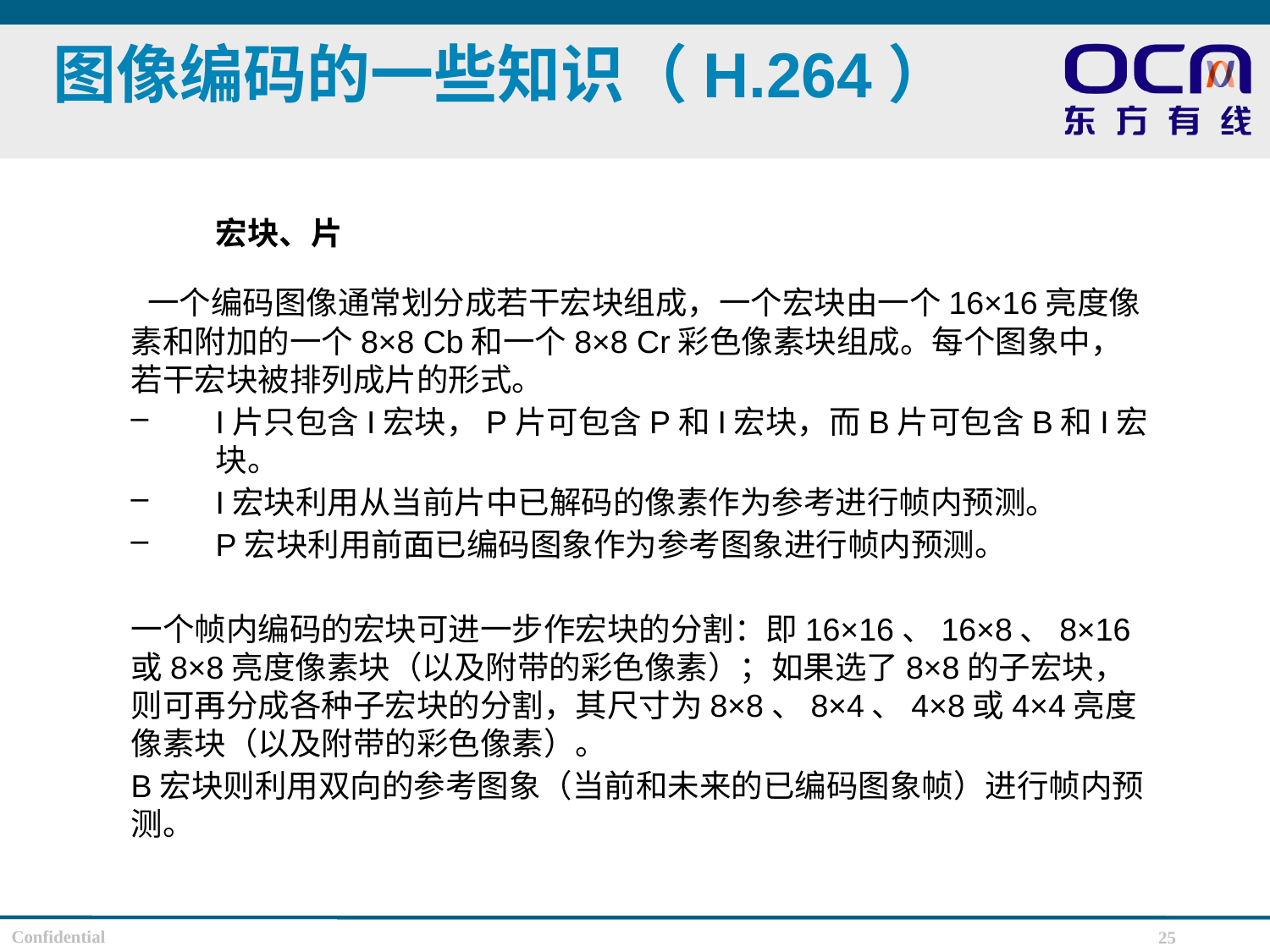

# 图像编码的一些知识（H.264）
宏块、片
 一个编码图像通常划分成若干宏块组成，一个宏块由一个16×16亮度像素和附加的一个8×8 Cb和一个8×8 Cr彩色像素块组成。每个图象中，若干宏块被排列成片的形式。
I片只包含I宏块，P片可包含P和I宏块，而B片可包含B和I宏块。
I宏块利用从当前片中已解码的像素作为参考进行帧内预测。
P宏块利用前面已编码图象作为参考图象进行帧内预测。

一个帧内编码的宏块可进一步作宏块的分割：即16×16、16×8、8×16或8×8亮度像素块（以及附带的彩色像素）；如果选了8×8的子宏块，则可再分成各种子宏块的分割，其尺寸为8×8、8×4、4×8或4×4亮度像素块（以及附带的彩色像素）。
B宏块则利用双向的参考图象（当前和未来的已编码图象帧）进行帧内预测。